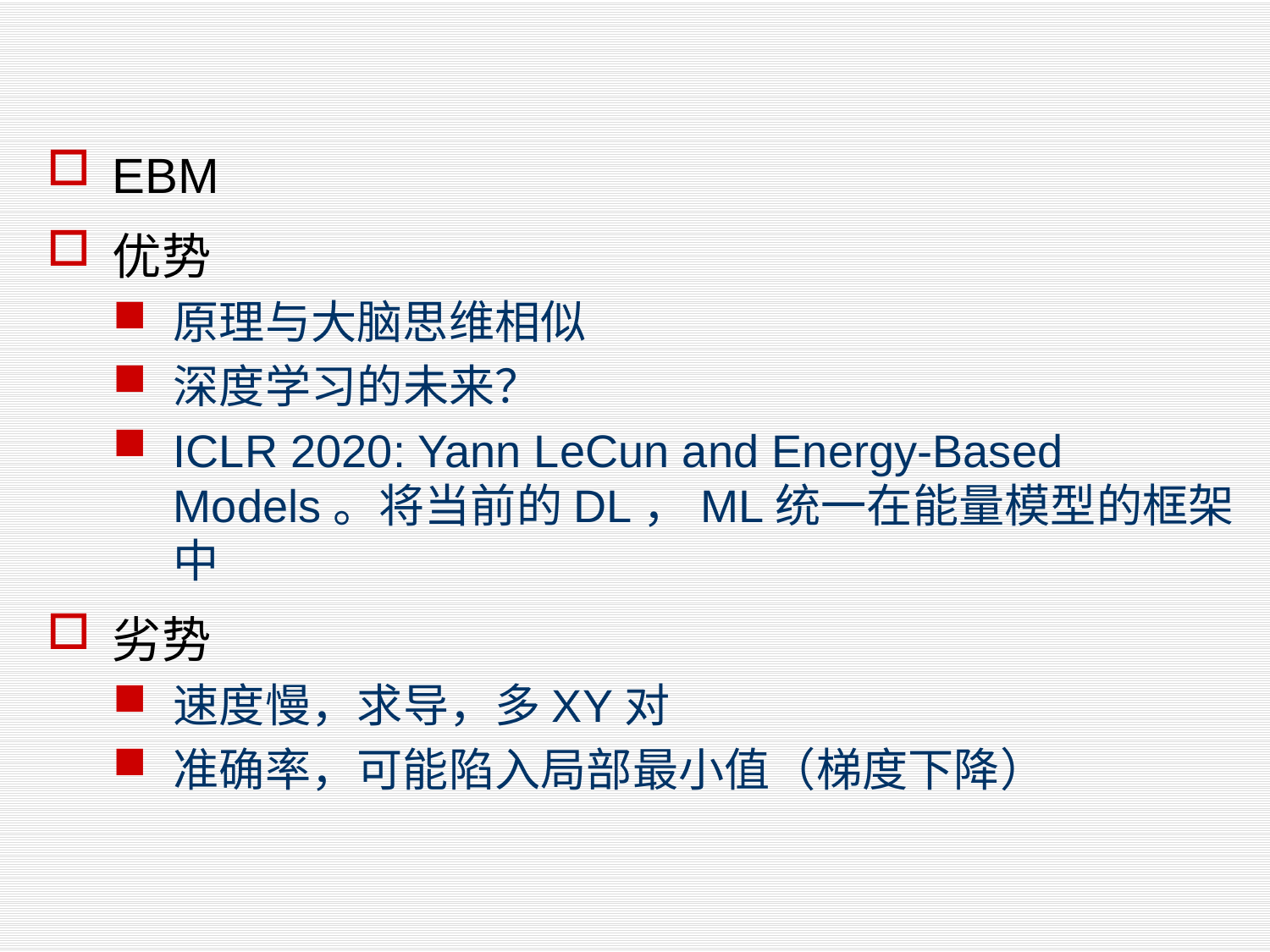

#
EBM
优势
原理与大脑思维相似
深度学习的未来？
ICLR 2020: Yann LeCun and Energy-Based Models。将当前的DL，ML统一在能量模型的框架中
劣势
速度慢，求导，多XY对
准确率，可能陷入局部最小值（梯度下降）